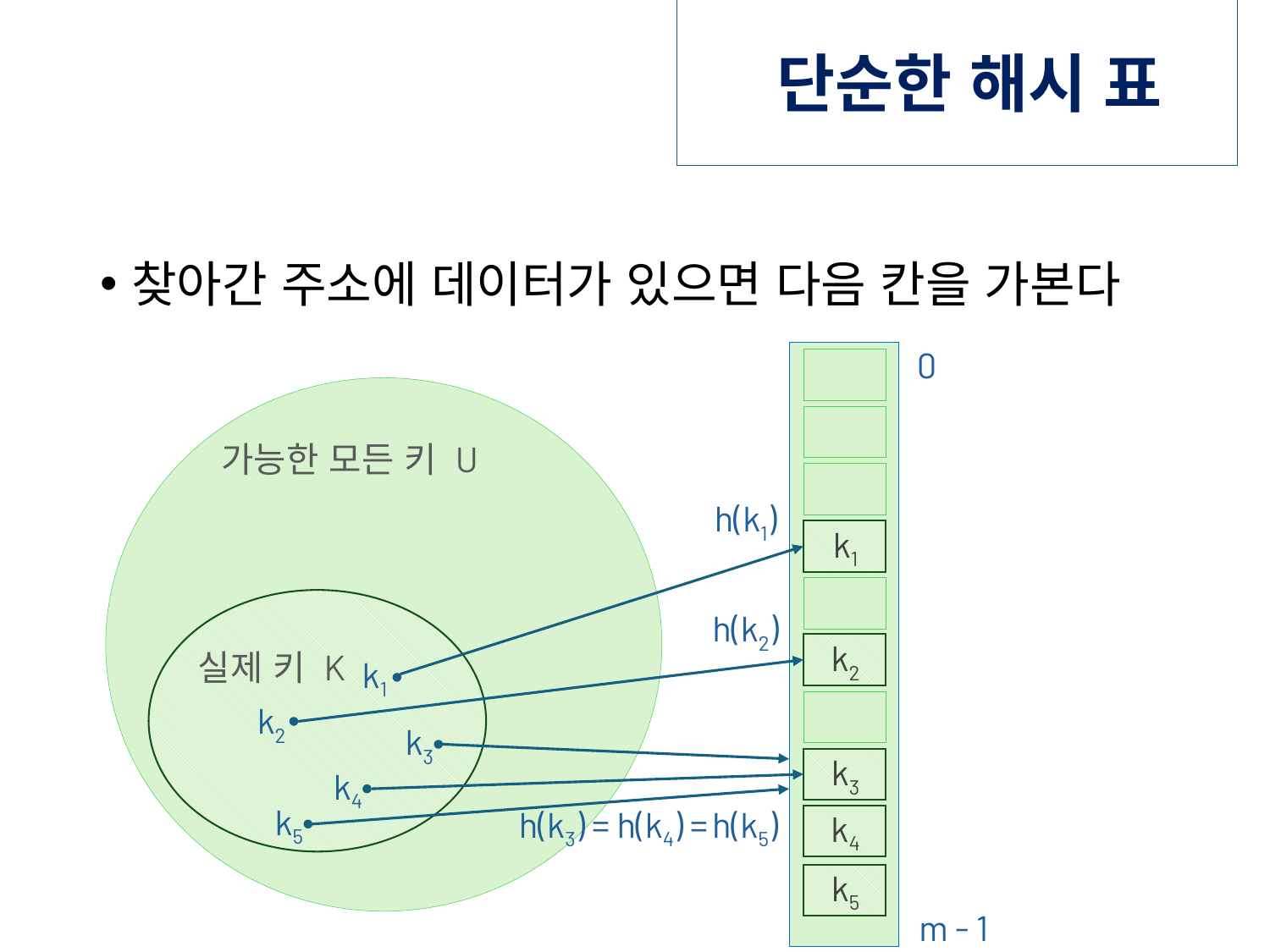

# 단순한 해시 표
찾아간 주소에 데이터가 있으면 다음 칸을 가본다

0

가능한 모든 키 U
h(k1)
k1

h(k2)
실제 키 K
k2
k1

k2

k3

k3
k4

k5
h(k3) = h(k4) = h(k5)
k4

k5
m - 1